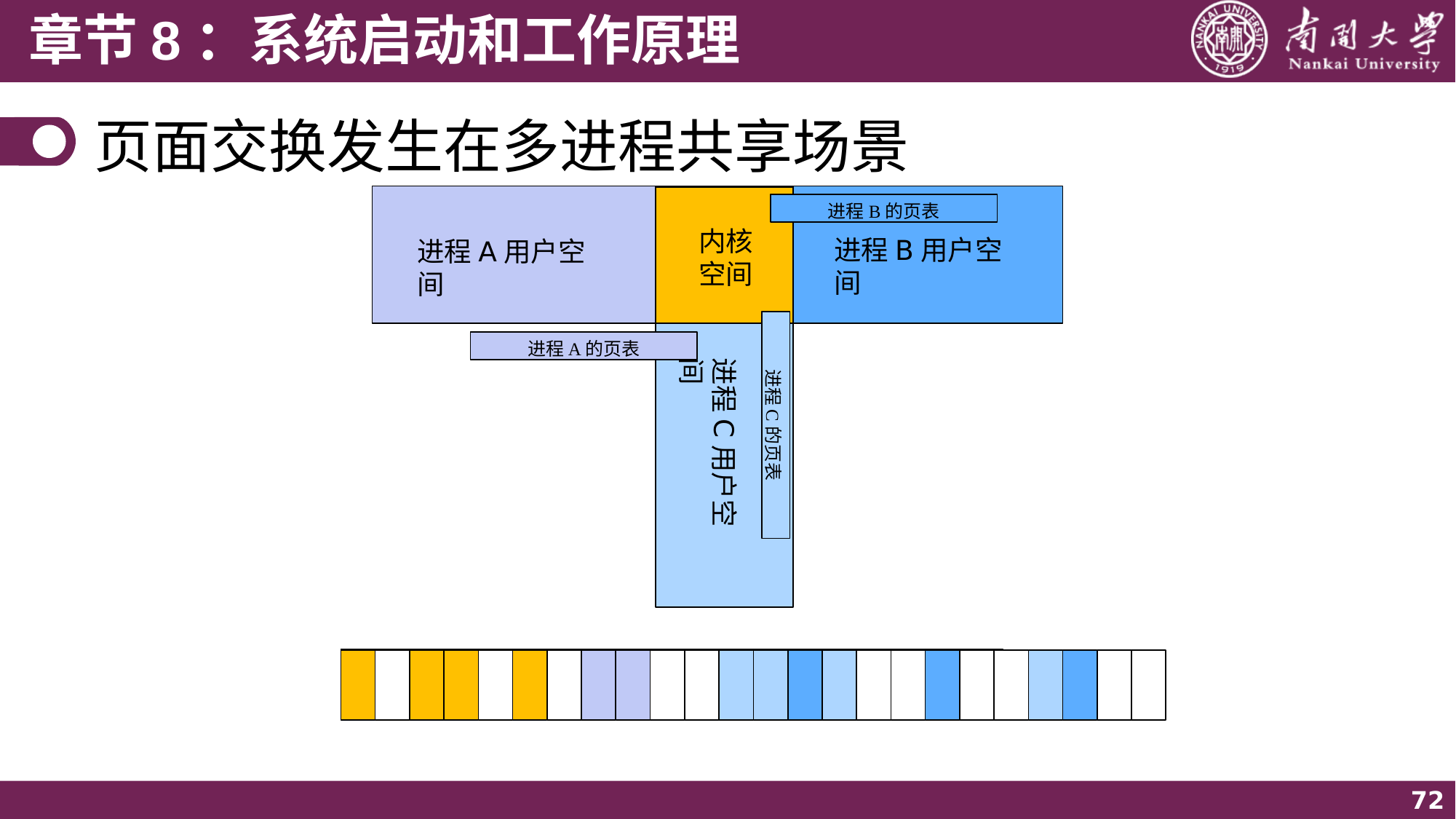

# 页面交换发生在多进程共享场景

进程B的页表
内核
空间
进程B用户空间
进程A用户空间

进程A的页表
进程C的页表
进程C用户空间

72